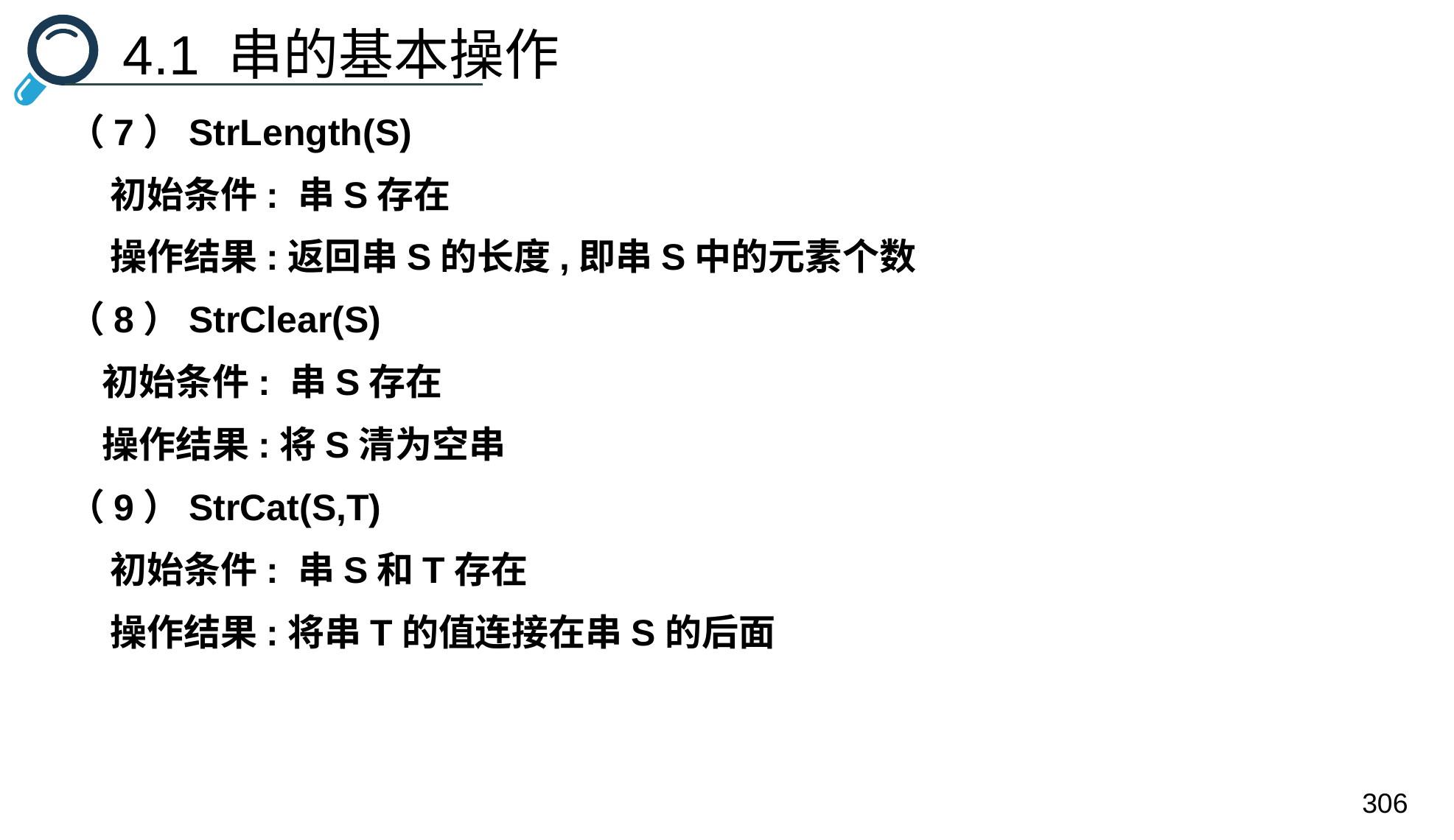

4.1 串的基本操作
（7）StrLength(S)
    初始条件: 串S存在
    操作结果:返回串S的长度,即串S中的元素个数
（8）StrClear(S)
   初始条件: 串S存在
   操作结果:将S清为空串
（9）StrCat(S,T)
    初始条件: 串S和T存在
    操作结果:将串T的值连接在串S的后面
306